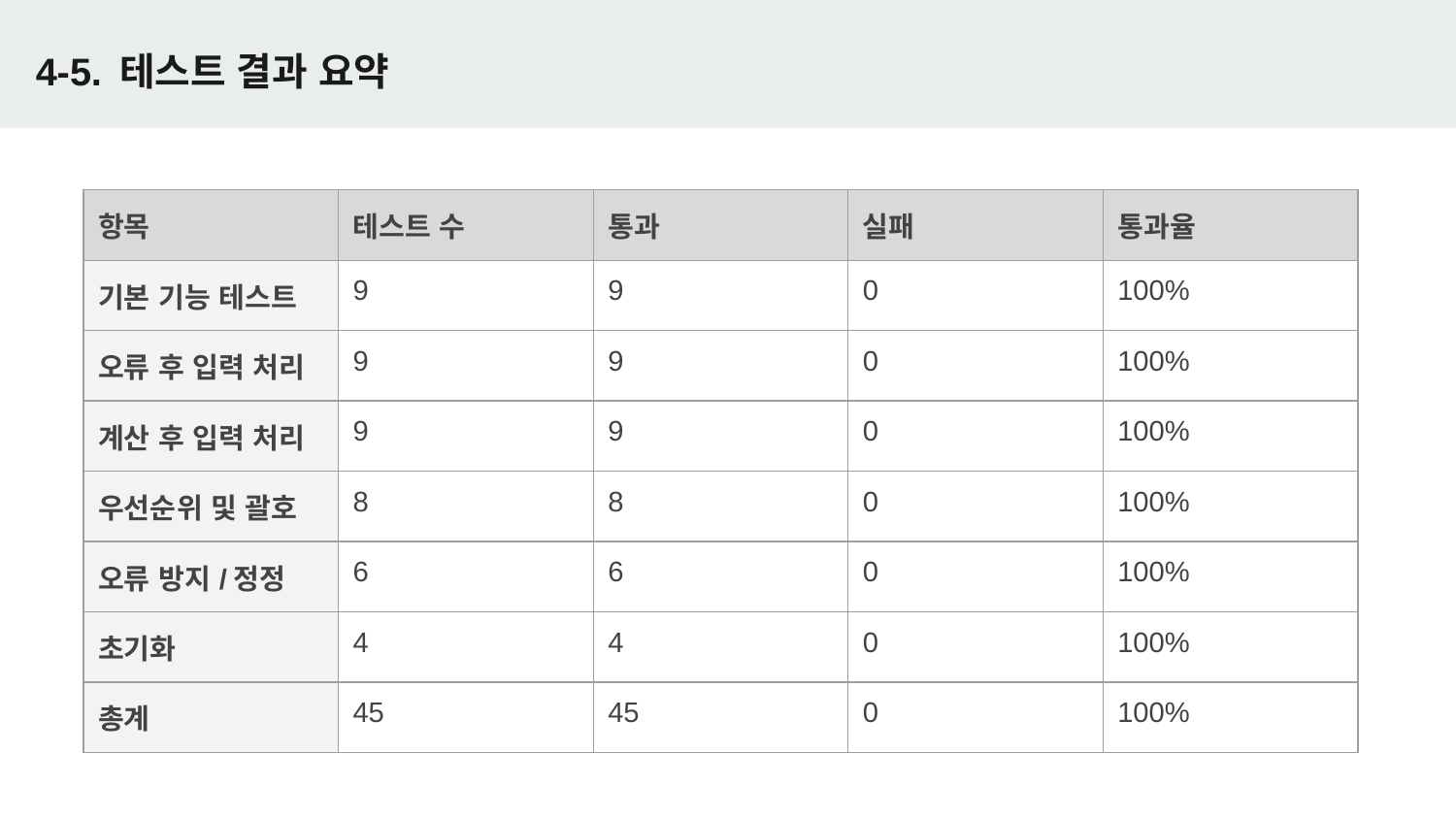

# 4-5. 테스트 결과 요약
| 항목 | 테스트 수 | 통과 | 실패 | 통과율 |
| --- | --- | --- | --- | --- |
| 기본 기능 테스트 | 9 | 9 | 0 | 100% |
| 오류 후 입력 처리 | 9 | 9 | 0 | 100% |
| 계산 후 입력 처리 | 9 | 9 | 0 | 100% |
| 우선순위 및 괄호 | 8 | 8 | 0 | 100% |
| 오류 방지/정정 | 6 | 6 | 0 | 100% |
| 초기화 | 4 | 4 | 0 | 100% |
| 총계 | 45 | 45 | 0 | 100% |